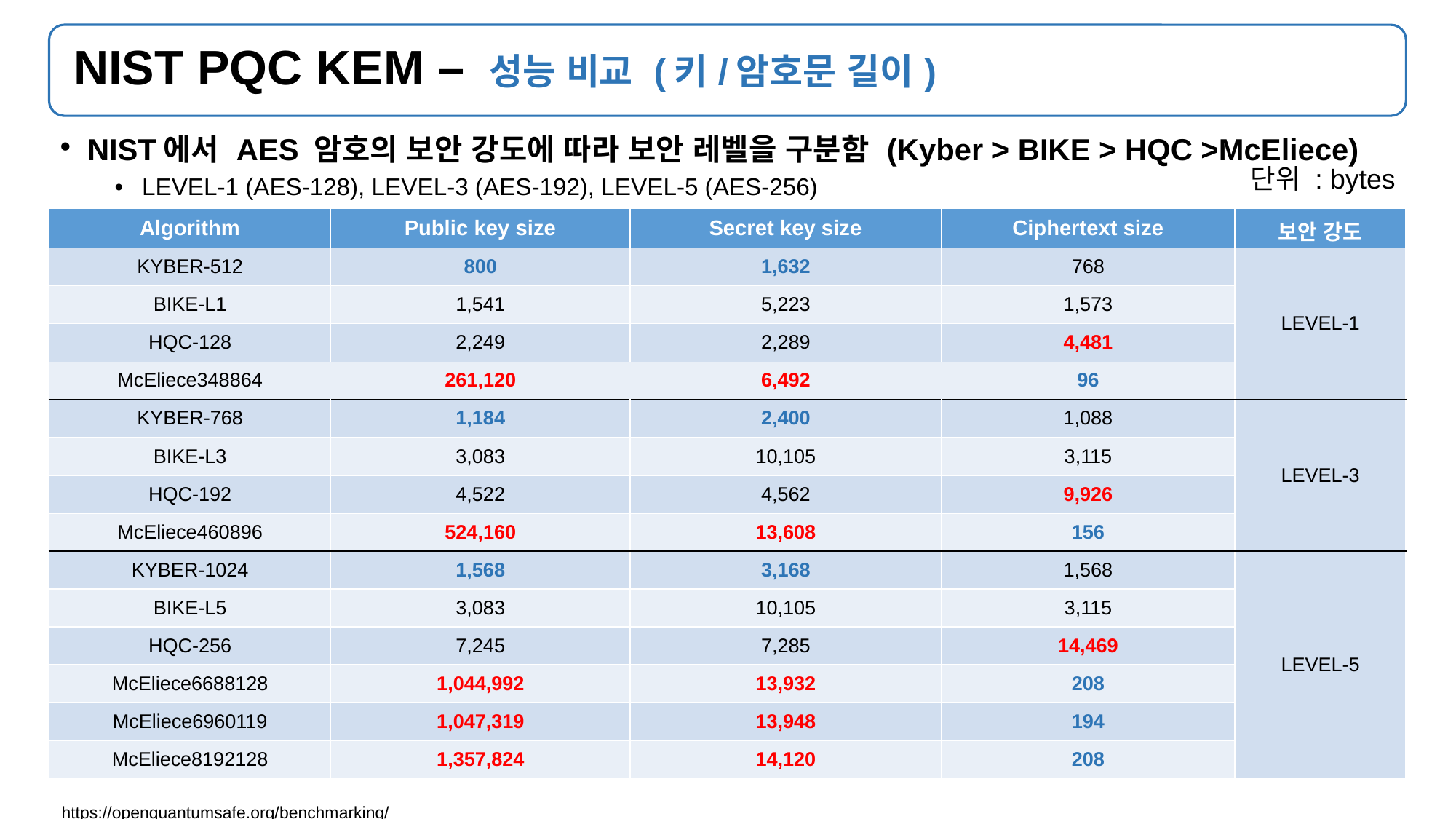

# NIST PQC KEM – 성능 비교 (키/암호문 길이)
NIST에서 AES 암호의 보안 강도에 따라 보안 레벨을 구분함 (Kyber > BIKE > HQC >McEliece)
LEVEL-1 (AES-128), LEVEL-3 (AES-192), LEVEL-5 (AES-256)

단위 : bytes
| Algorithm | Public key size | Secret key size | Ciphertext size | 보안 강도 |
| --- | --- | --- | --- | --- |
| KYBER-512 | 800 | 1,632 | 768 | LEVEL-1 |
| BIKE-L1 | 1,541 | 5,223 | 1,573 | LEVEL-1 |
| HQC-128 | 2,249 | 2,289 | 4,481 | LEVEL-1 |
| McEliece348864 | 261,120 | 6,492 | 96 | LEVEL-1 |
| KYBER-768 | 1,184 | 2,400 | 1,088 | LEVEL-3 |
| BIKE-L3 | 3,083 | 10,105 | 3,115 | LEVEL-3 |
| HQC-192 | 4,522 | 4,562 | 9,926 | LEVEL-3 |
| McEliece460896 | 524,160 | 13,608 | 156 | LEVEL-3 |
| KYBER-1024 | 1,568 | 3,168 | 1,568 | LEVEL-5 |
| BIKE-L5 | 3,083 | 10,105 | 3,115 | LEVEL-5 |
| HQC-256 | 7,245 | 7,285 | 14,469 | LEVEL-5 |
| McEliece6688128 | 1,044,992 | 13,932 | 208 | LEVEL-5 |
| McEliece6960119 | 1,047,319 | 13,948 | 194 | LEVEL-5 |
| McEliece8192128 | 1,357,824 | 14,120 | 208 | LEVEL-5 |
https://openquantumsafe.org/benchmarking/